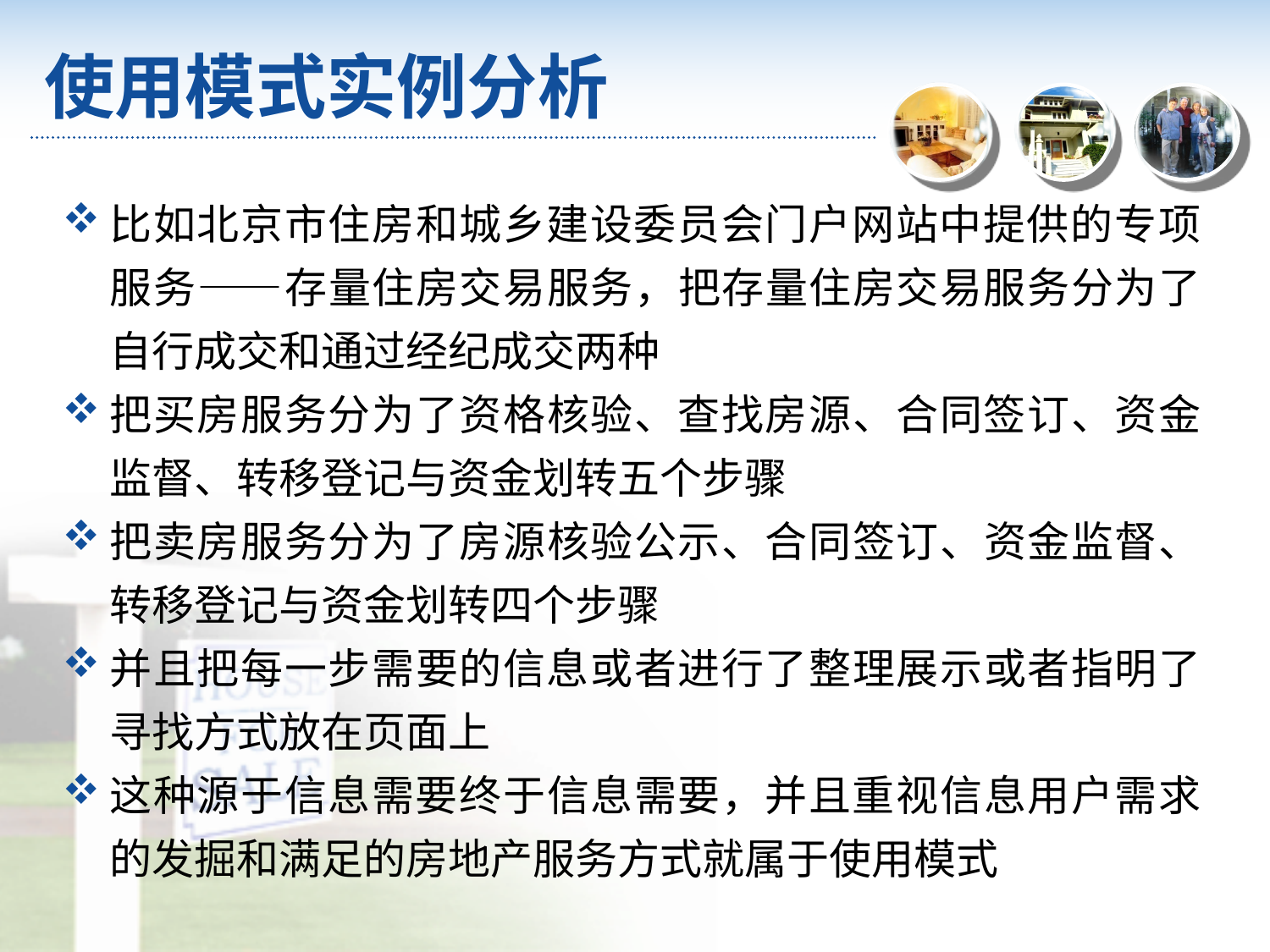

# 使用模式实例分析
比如北京市住房和城乡建设委员会门户网站中提供的专项服务——存量住房交易服务，把存量住房交易服务分为了自行成交和通过经纪成交两种
把买房服务分为了资格核验、查找房源、合同签订、资金监督、转移登记与资金划转五个步骤
把卖房服务分为了房源核验公示、合同签订、资金监督、转移登记与资金划转四个步骤
并且把每一步需要的信息或者进行了整理展示或者指明了寻找方式放在页面上
这种源于信息需要终于信息需要，并且重视信息用户需求的发掘和满足的房地产服务方式就属于使用模式